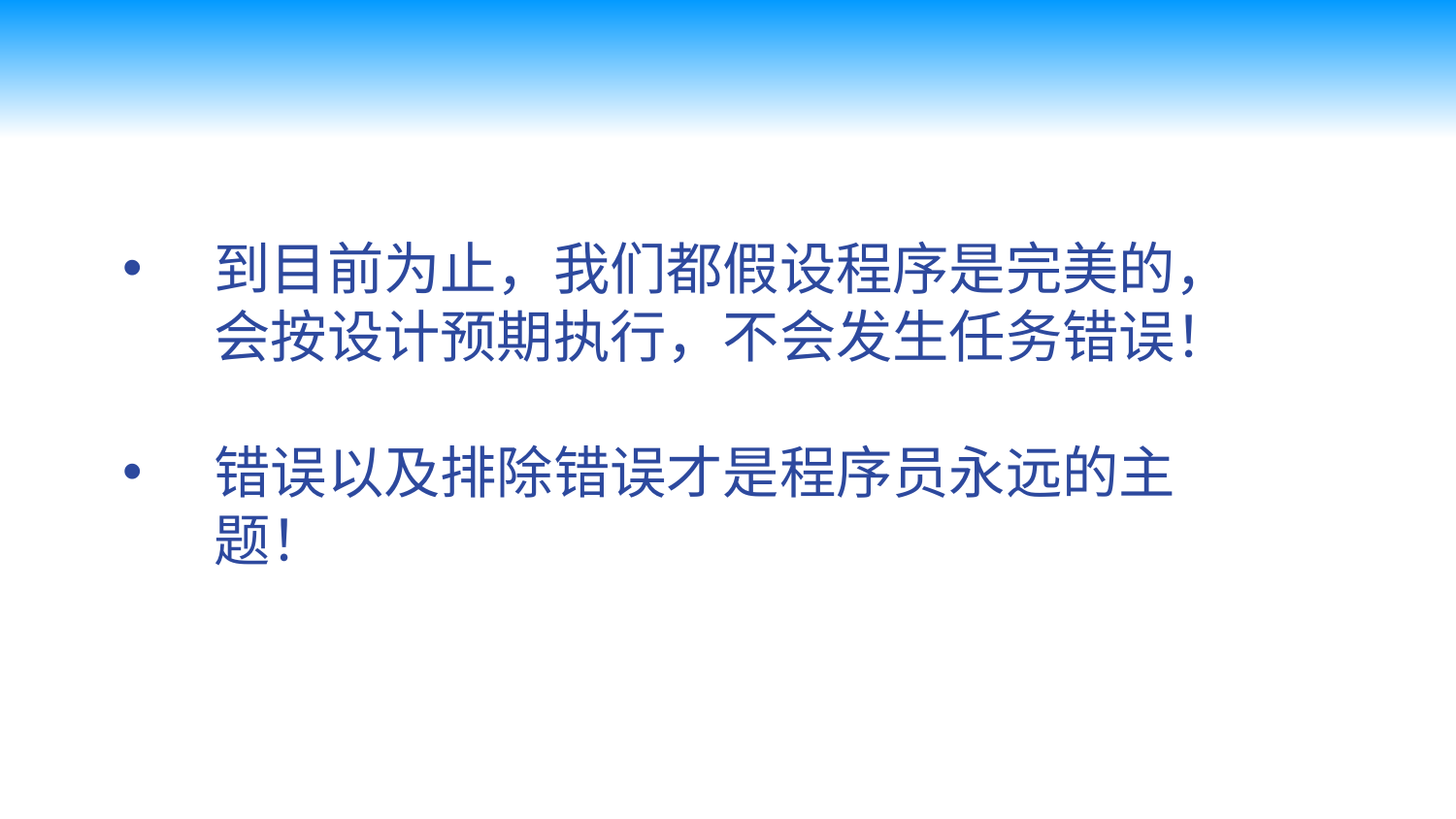

到目前为止，我们都假设程序是完美的，会按设计预期执行，不会发生任务错误！

错误以及排除错误才是程序员永远的主题！